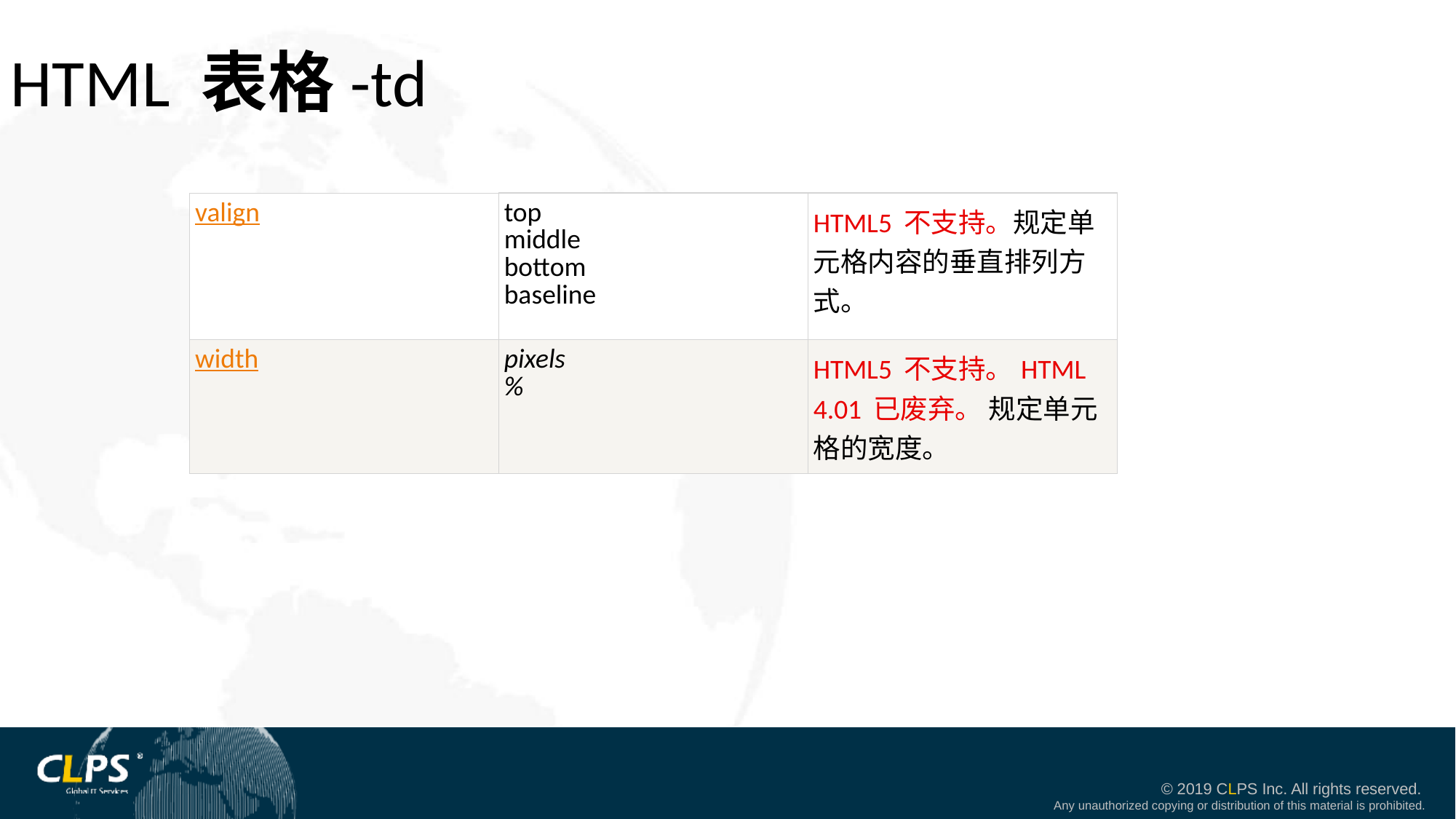

HTML 表格-td
| valign | top middle bottom baseline | HTML5 不支持。规定单元格内容的垂直排列方式。 |
| --- | --- | --- |
| width | pixels % | HTML5 不支持。HTML 4.01 已废弃。 规定单元格的宽度。 |